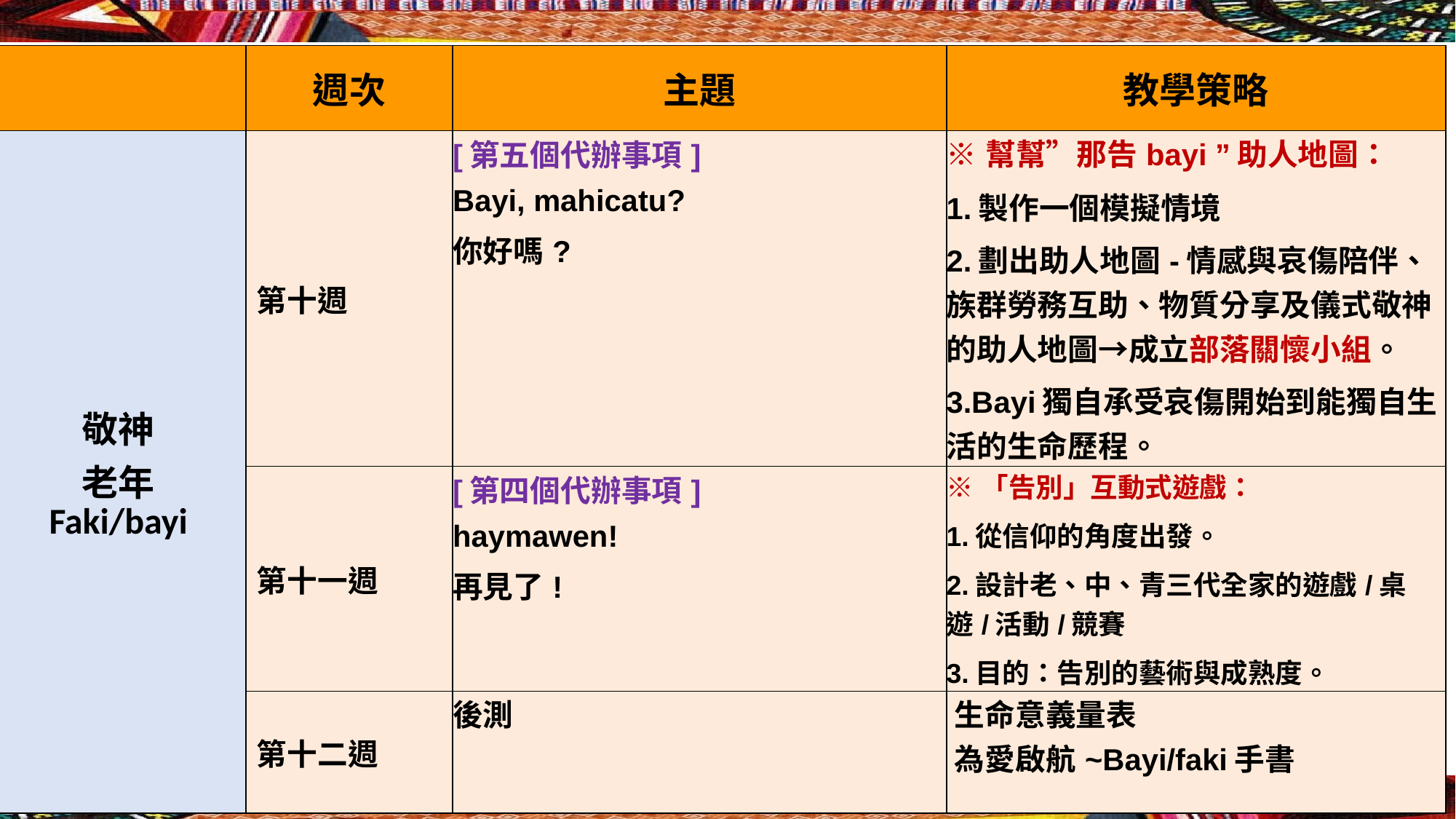

|  | 週次 | 主題 | 教學策略 |
| --- | --- | --- | --- |
| 敬神 老年 Faki/bayi | 第十週 | [第五個代辦事項] Bayi, mahicatu?   你好嗎? | ※幫幫”那告bayi ”助人地圖： 1.製作一個模擬情境 2.劃出助人地圖-情感與哀傷陪伴、族群勞務互助、物質分享及儀式敬神的助人地圖→成立部落關懷小組。 3.Bayi獨自承受哀傷開始到能獨自生活的生命歷程。 |
|  | 第十一週 | [第四個代辦事項] haymawen! 再見了! | ※「告別」互動式遊戲： 1.從信仰的角度出發。 2.設計老、中、青三代全家的遊戲/桌遊/活動/競賽 3.目的：告別的藝術與成熟度。 |
|  | 第十二週 | 後測 | 生命意義量表 為愛啟航~Bayi/faki手書 |
#